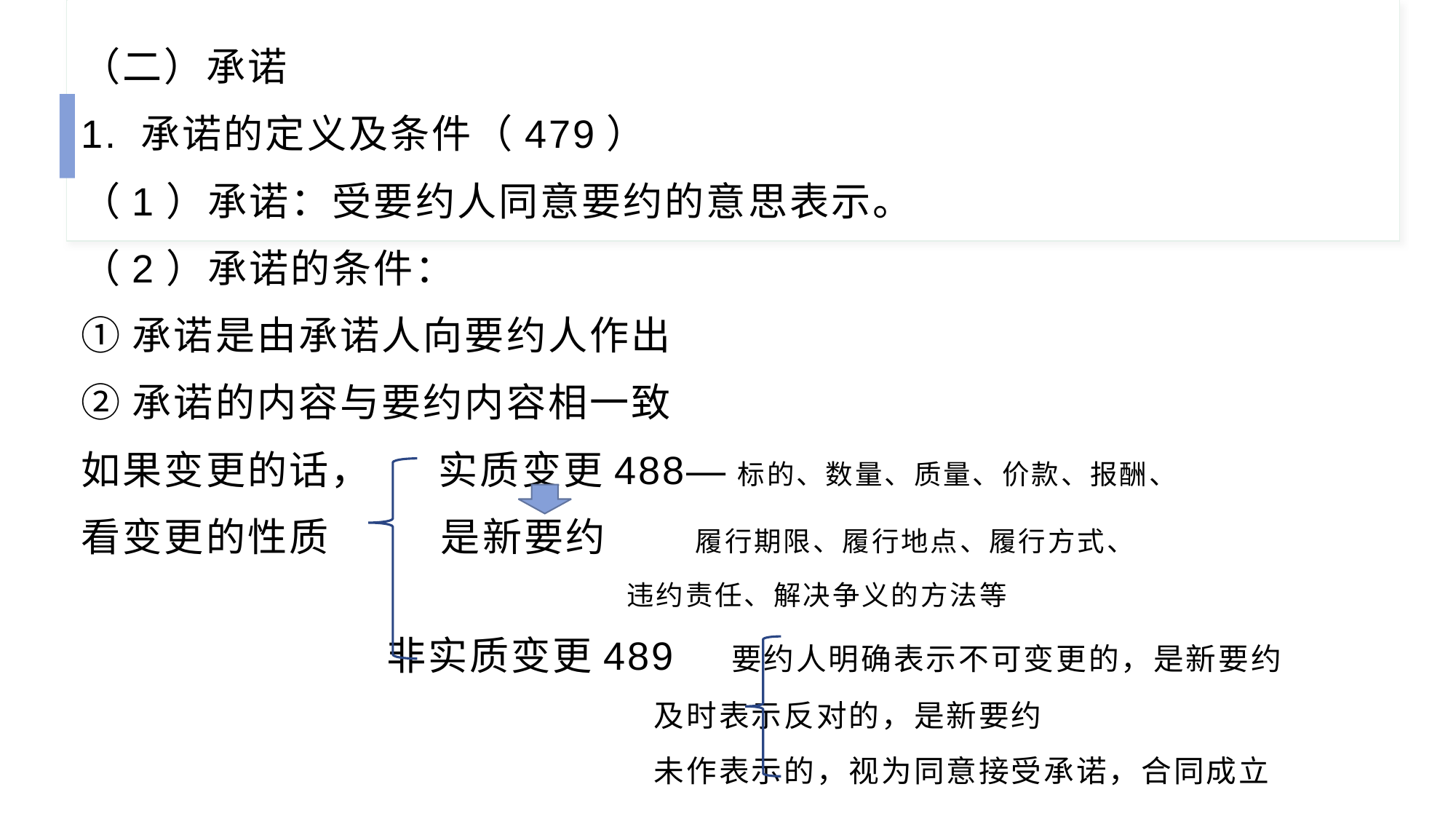

（二）承诺
1. 承诺的定义及条件（479）
（1）承诺：受要约人同意要约的意思表示。
（2）承诺的条件：
①承诺是由承诺人向要约人作出
②承诺的内容与要约内容相一致
如果变更的话，      实质变更488—标的、数量、质量、价款、报酬、
看变更的性质          是新要约        履行期限、履行地点、履行方式、
                                                                 违约责任、解决争义的方法等
                                    非实质变更489     要约人明确表示不可变更的，是新要约
                                                                及时表示反对的，是新要约
                                                                未作表示的，视为同意接受承诺，合同成立